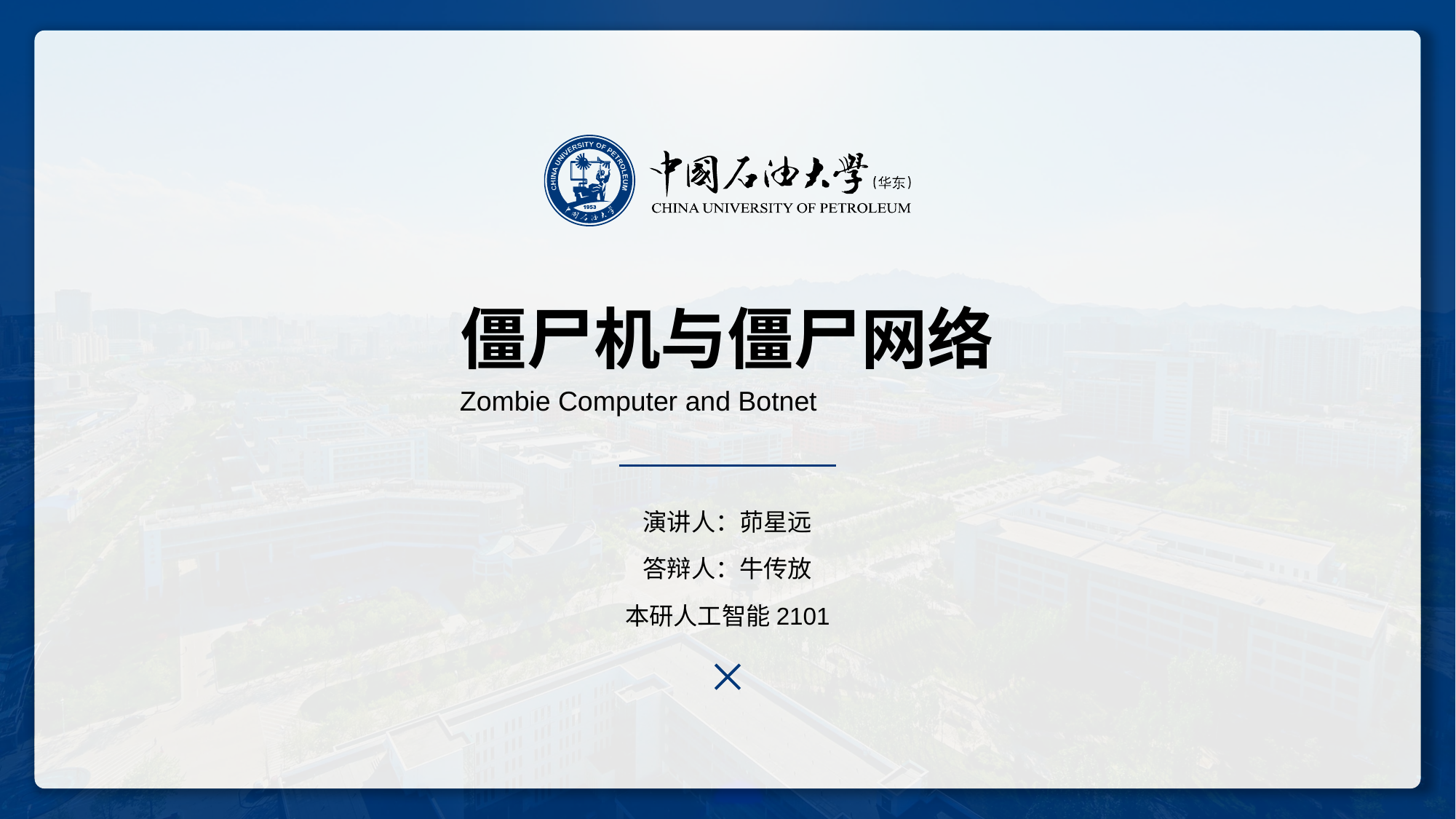

# 僵尸机与僵尸网络
Zombie Computer and Botnet
演讲人：茆星远
答辩人：牛传放
本研人工智能2101